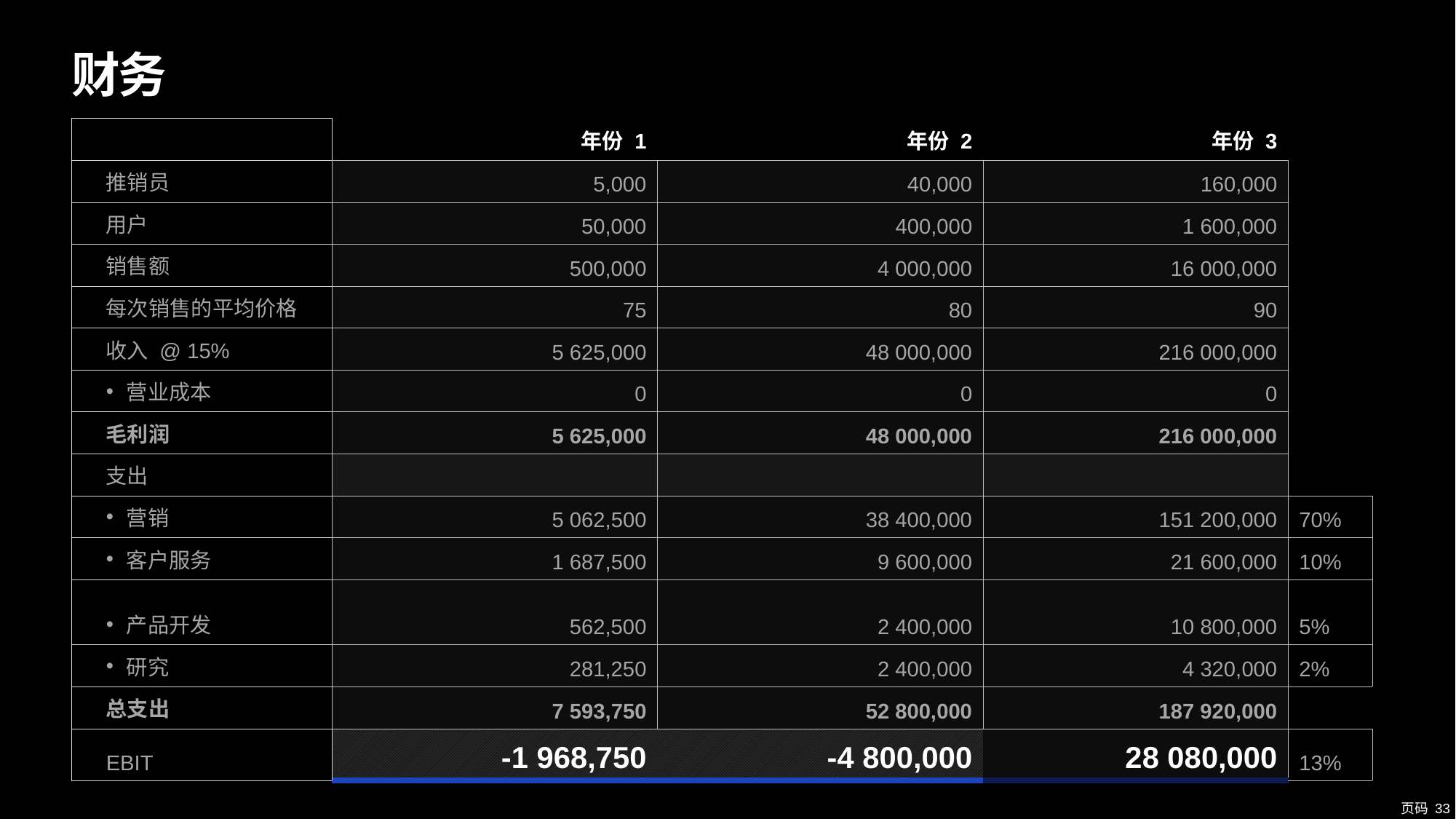

# 财务
|  | 年份 1 | 年份 2 | 年份 3 |  |
| --- | --- | --- | --- | --- |
| 推销员 | 5,000 | 40,000 | 160,000 |  |
| 用户 | 50,000 | 400,000 | 1 600,000 |  |
| 销售额 | 500,000 | 4 000,000 | 16 000,000 |  |
| 每次销售的平均价格 | 75 | 80 | 90 |  |
| 收入 @ 15% | 5 625,000 | 48 000,000 | 216 000,000 |  |
| 营业成本 | 0 | 0 | 0 |  |
| 毛利润 | 5 625,000 | 48 000,000 | 216 000,000 |  |
| 支出 |  |  |  |  |
| 营销 | 5 062,500 | 38 400,000 | 151 200,000 | 70% |
| 客户服务 | 1 687,500 | 9 600,000 | 21 600,000 | 10% |
| 产品开发 | 562,500 | 2 400,000 | 10 800,000 | 5% |
| 研究 | 281,250 | 2 400,000 | 4 320,000 | 2% |
| 总支出 | 7 593,750 | 52 800,000 | 187 920,000 |  |
| EBIT | -1 968,750 | -4 800,000 | 28 080,000 | 13% |
页码 33